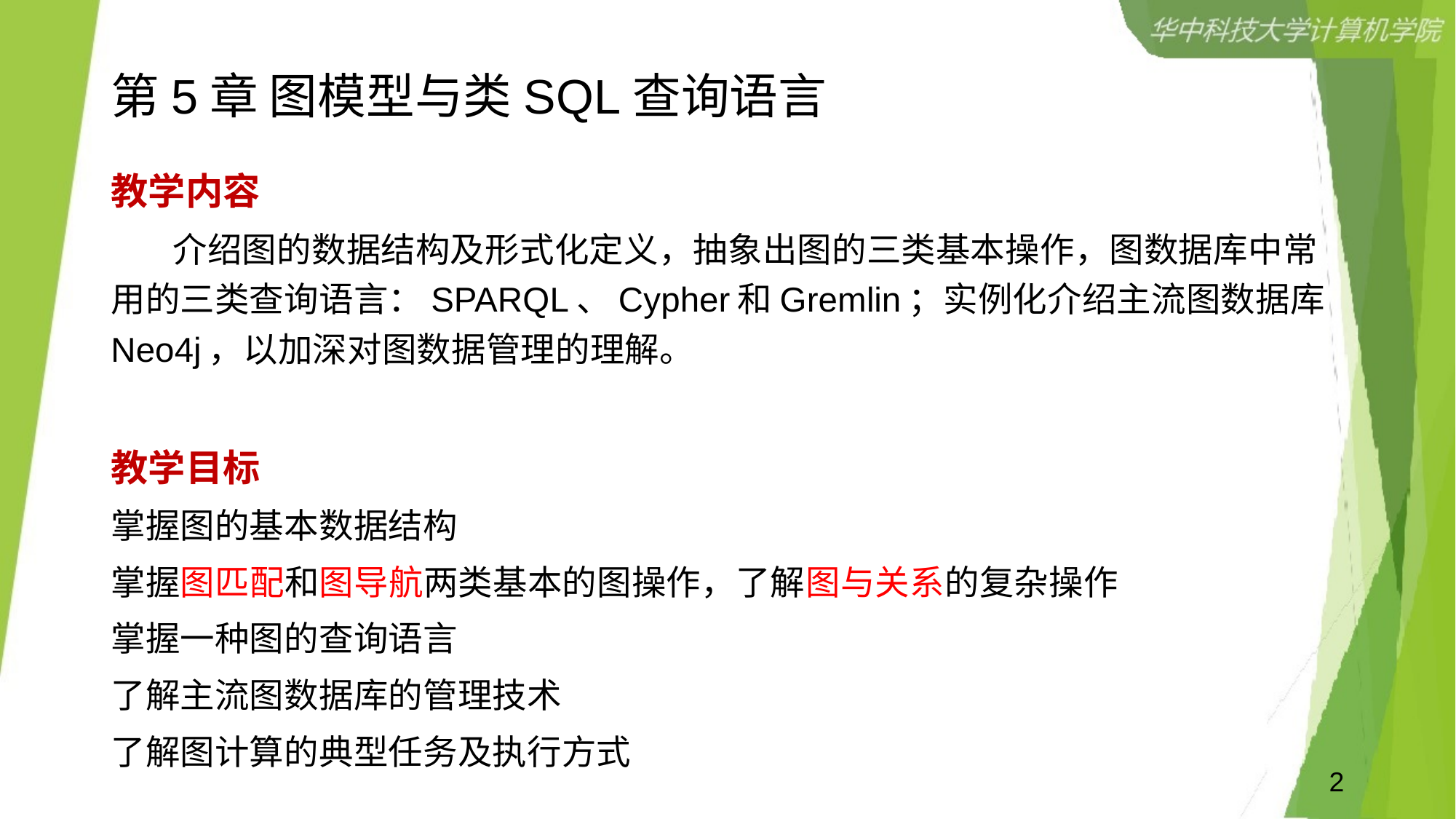

# 第5章 图模型与类SQL查询语言
教学内容
       介绍图的数据结构及形式化定义，抽象出图的三类基本操作，图数据库中常用的三类查询语言：SPARQL、Cypher和Gremlin；实例化介绍主流图数据库Neo4j，以加深对图数据管理的理解。

教学目标
掌握图的基本数据结构
掌握图匹配和图导航两类基本的图操作，了解图与关系的复杂操作
掌握一种图的查询语言
了解主流图数据库的管理技术
了解图计算的典型任务及执行方式
2